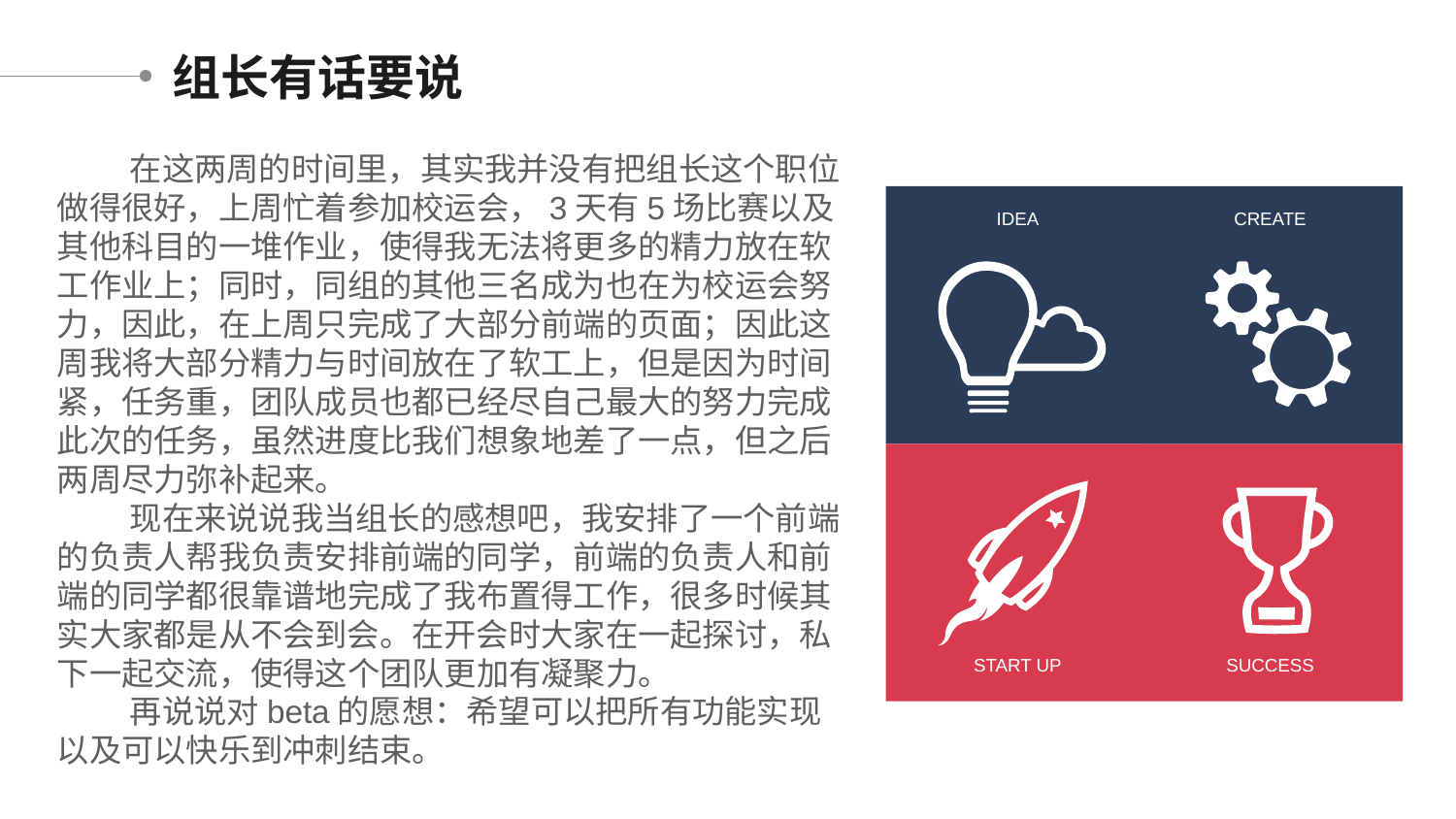

组长有话要说
在这两周的时间里，其实我并没有把组长这个职位做得很好，上周忙着参加校运会，3天有5场比赛以及其他科目的一堆作业，使得我无法将更多的精力放在软工作业上；同时，同组的其他三名成为也在为校运会努力，因此，在上周只完成了大部分前端的页面；因此这周我将大部分精力与时间放在了软工上，但是因为时间紧，任务重，团队成员也都已经尽自己最大的努力完成此次的任务，虽然进度比我们想象地差了一点，但之后两周尽力弥补起来。
现在来说说我当组长的感想吧，我安排了一个前端的负责人帮我负责安排前端的同学，前端的负责人和前端的同学都很靠谱地完成了我布置得工作，很多时候其实大家都是从不会到会。在开会时大家在一起探讨，私下一起交流，使得这个团队更加有凝聚力。
再说说对beta的愿想：希望可以把所有功能实现以及可以快乐到冲刺结束。

IDEA
CREATE

START UP
SUCCESS